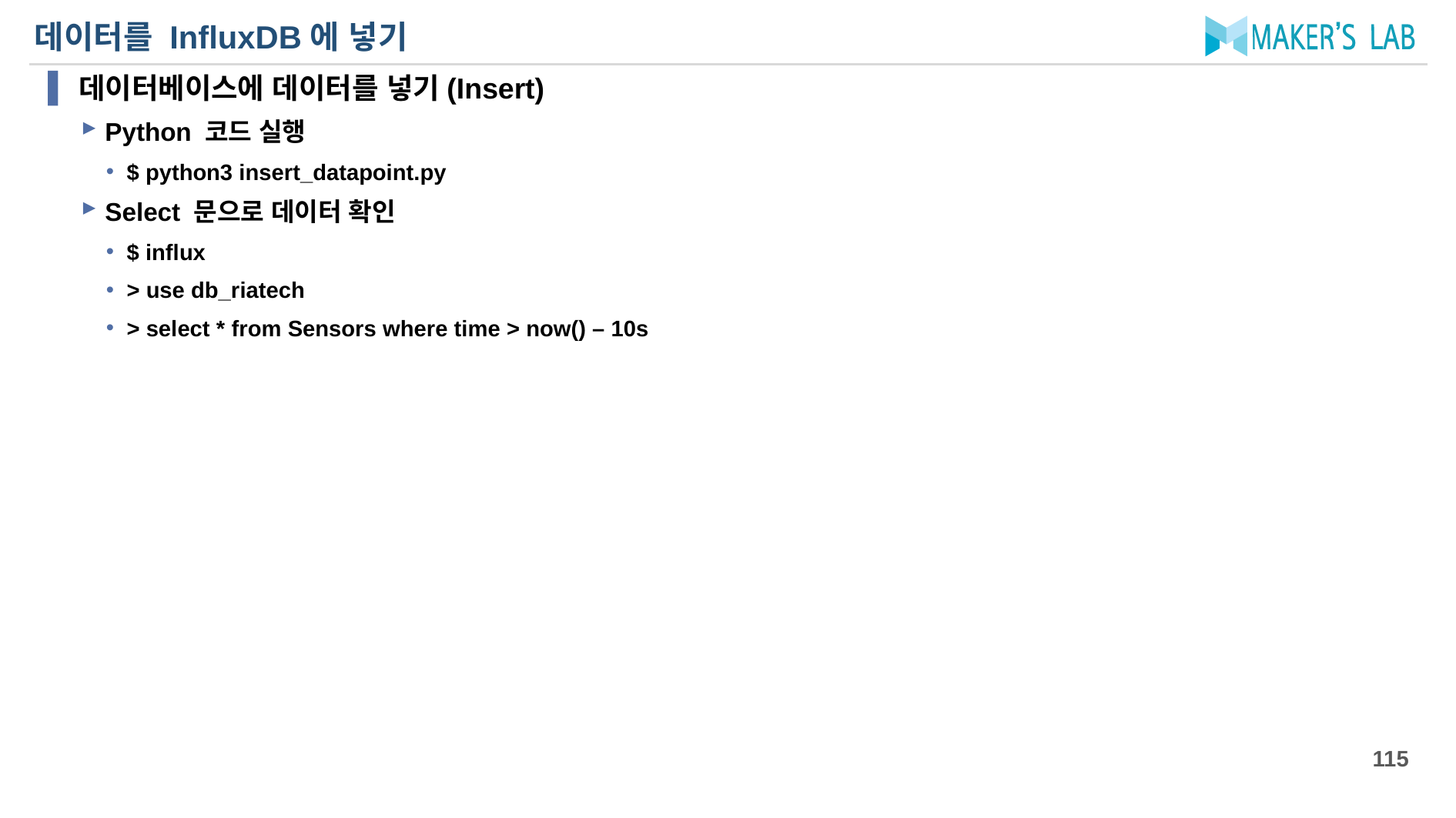

# 데이터를 InfluxDB에 넣기
데이터베이스에 데이터를 넣기(Insert)
Python 코드 실행
$ python3 insert_datapoint.py
Select 문으로 데이터 확인
$ influx
> use db_riatech
> select * from Sensors where time > now() – 10s

115